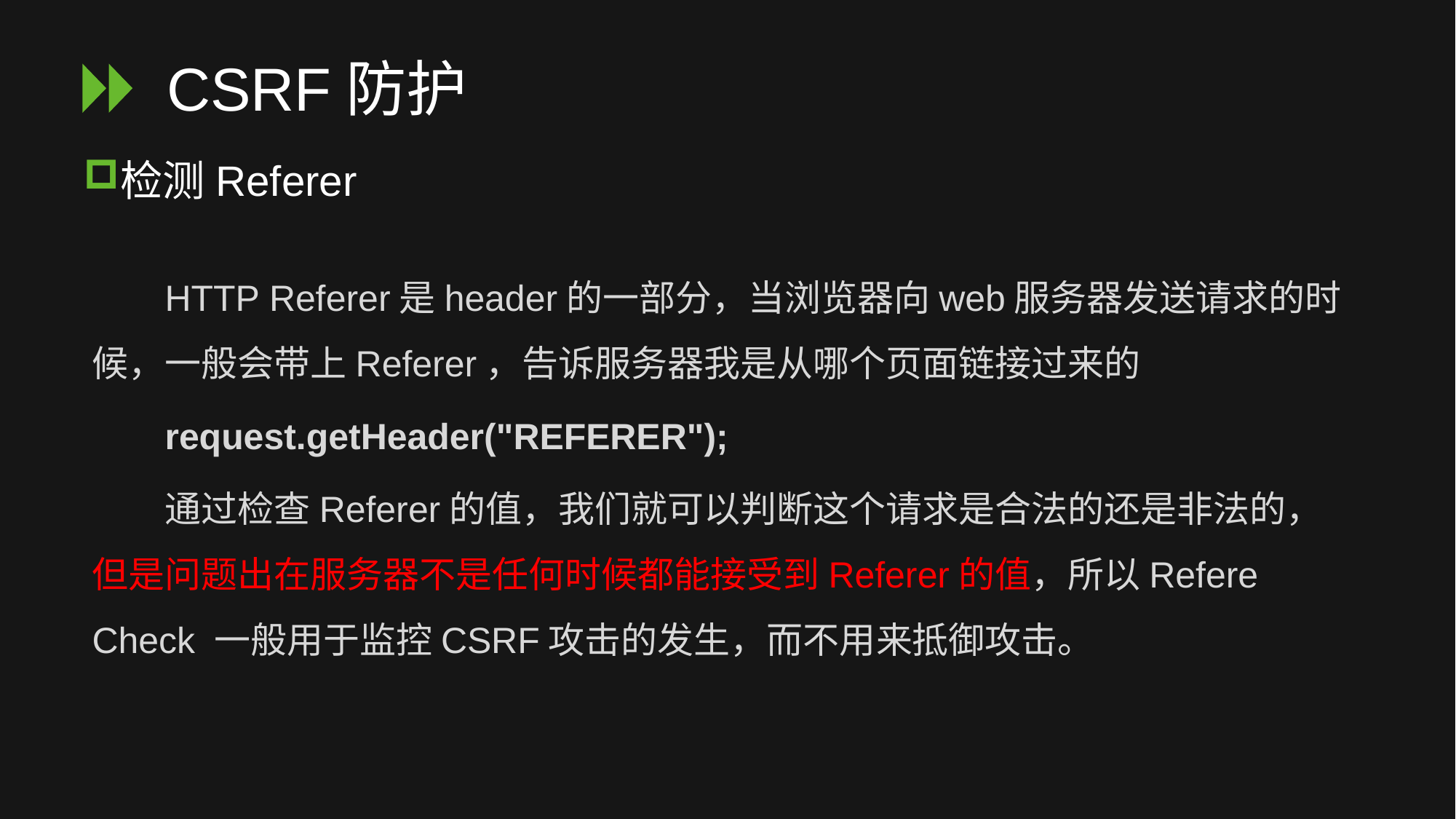

# CSRF防护
检测Referer
HTTP Referer是header的一部分，当浏览器向web服务器发送请求的时候，一般会带上Referer，告诉服务器我是从哪个页面链接过来的
request.getHeader("REFERER");
通过检查Referer的值，我们就可以判断这个请求是合法的还是非法的，但是问题出在服务器不是任何时候都能接受到Referer的值，所以Refere Check 一般用于监控CSRF攻击的发生，而不用来抵御攻击。